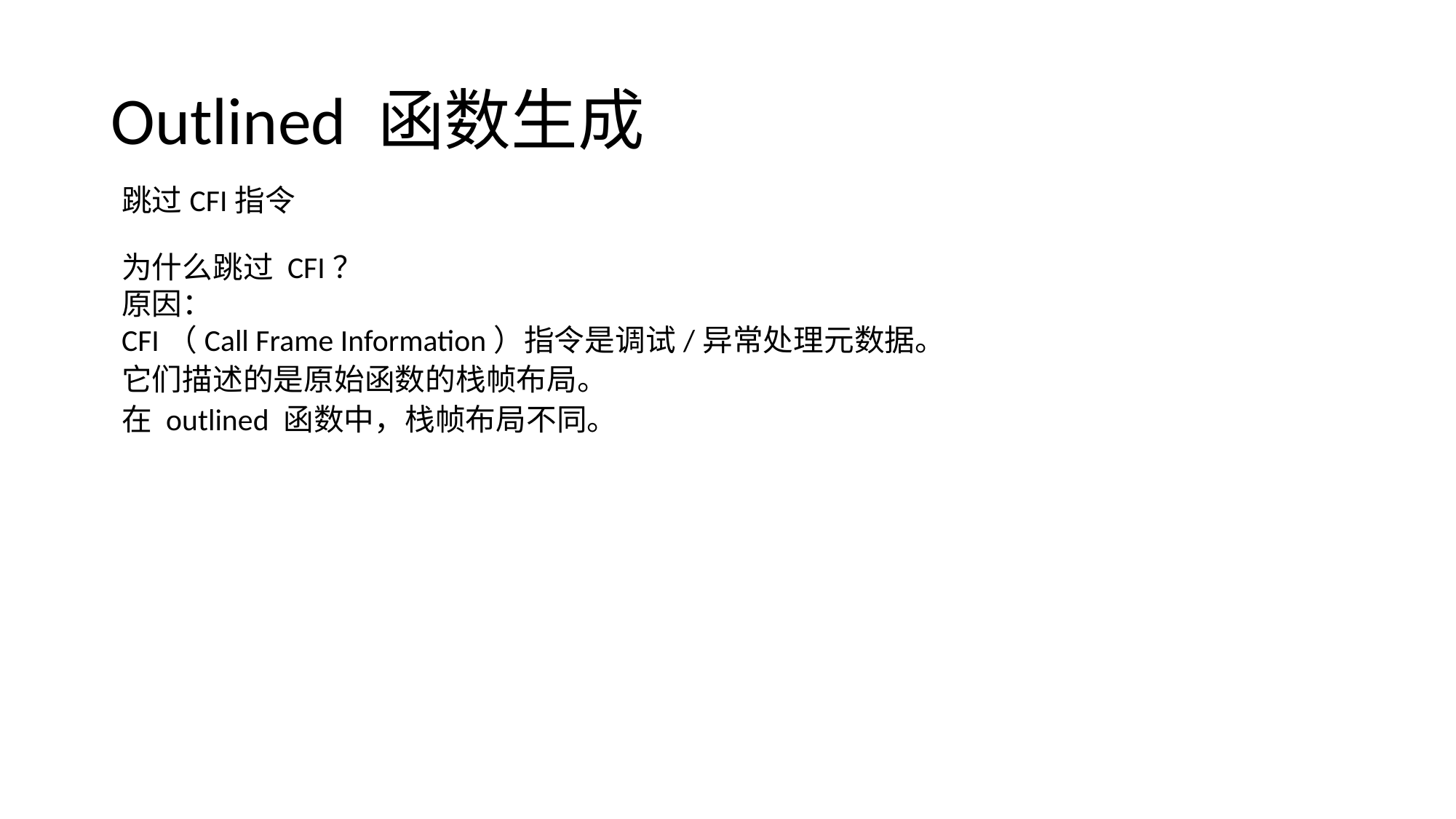

# Outlined 函数生成
跳过CFI指令
为什么跳过 CFI？
原因：
CFI（Call Frame Information）指令是调试/异常处理元数据。
它们描述的是原始函数的栈帧布局。
在 outlined 函数中，栈帧布局不同。